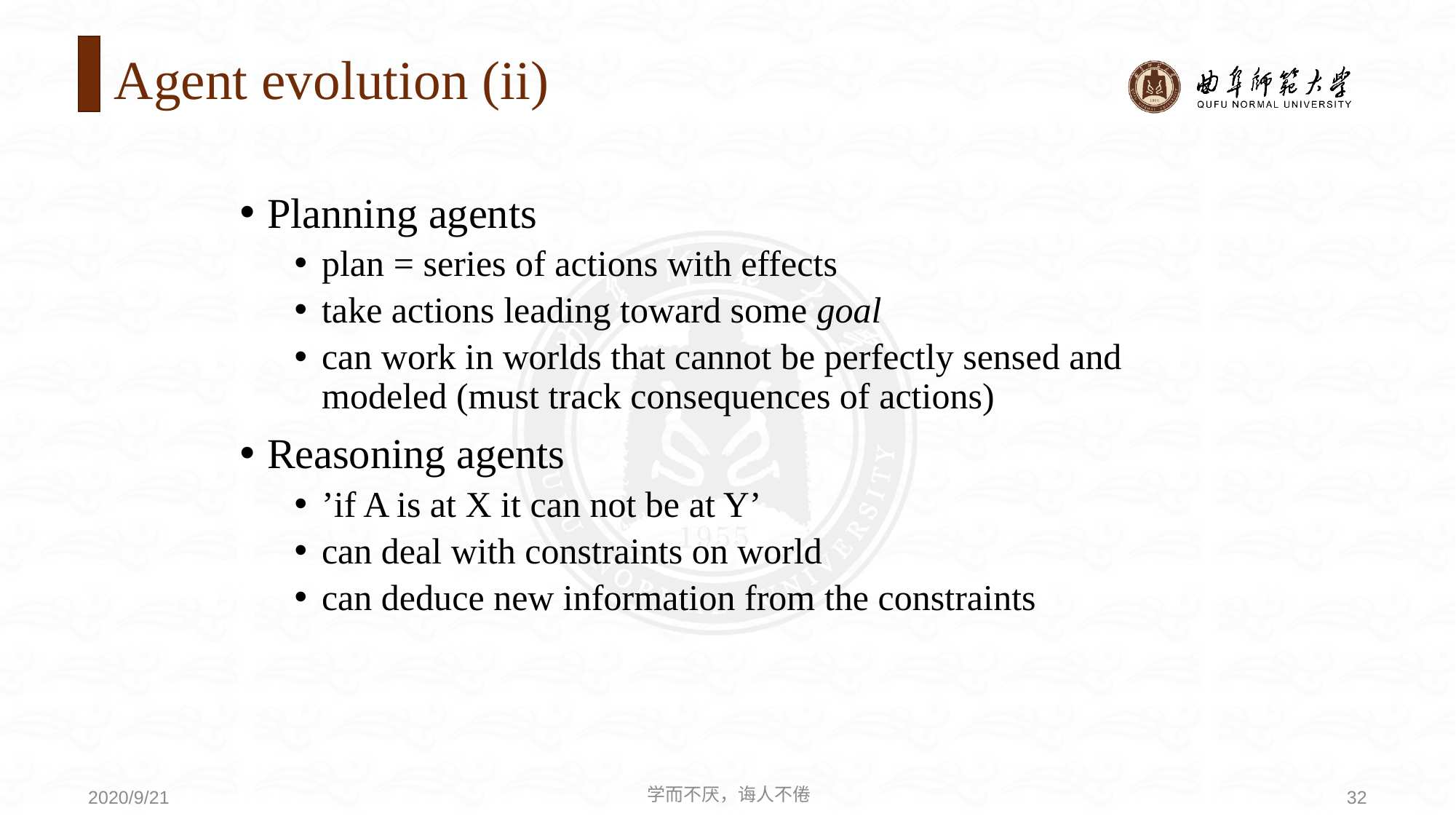

# Agent evolution (ii)
Planning agents
plan = series of actions with effects
take actions leading toward some goal
can work in worlds that cannot be perfectly sensed and modeled (must track consequences of actions)
Reasoning agents
’if A is at X it can not be at Y’
can deal with constraints on world
can deduce new information from the constraints
学而不厌，诲人不倦
32
2020/9/21